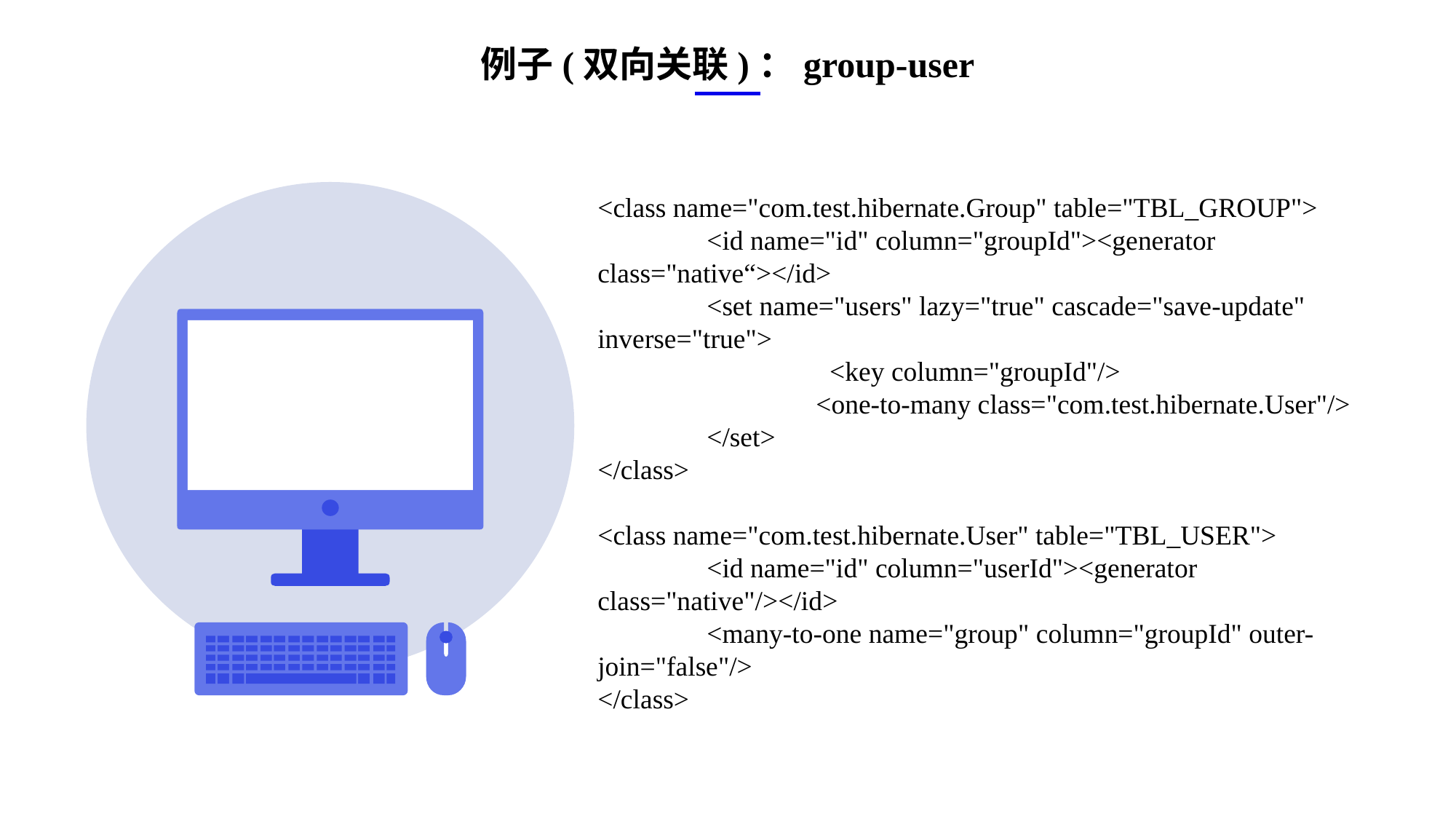

例子(双向关联)：group-user

<class name="com.test.hibernate.Group" table="TBL_GROUP">
	<id name="id" column="groupId"><generator class="native“></id>
	<set name="users" lazy="true" cascade="save-update" inverse="true">
		  <key column="groupId"/>
		<one-to-many class="com.test.hibernate.User"/>
	</set>
</class>

<class name="com.test.hibernate.User" table="TBL_USER">
	<id name="id" column="userId"><generator class="native"/></id>
	<many-to-one name="group" column="groupId" outer-join="false"/>
</class>
e7d195523061f1c0ae0eb3eed39d2bcef4622b2499a05fe6567B54A876BEB457BD1EB8EBE9915191D1FA2E860D28D251AB291D9CBBDD28D4BD16020FD75D8281481517FC21E86E4C931520AFA1087E92E357E3DB373CA326F6F926B1A67F681E99E875FFD293B2C32B3919AE4D43F9436862A7DD54F9346DF3662D8AB7319030EF75D53FF682DE13